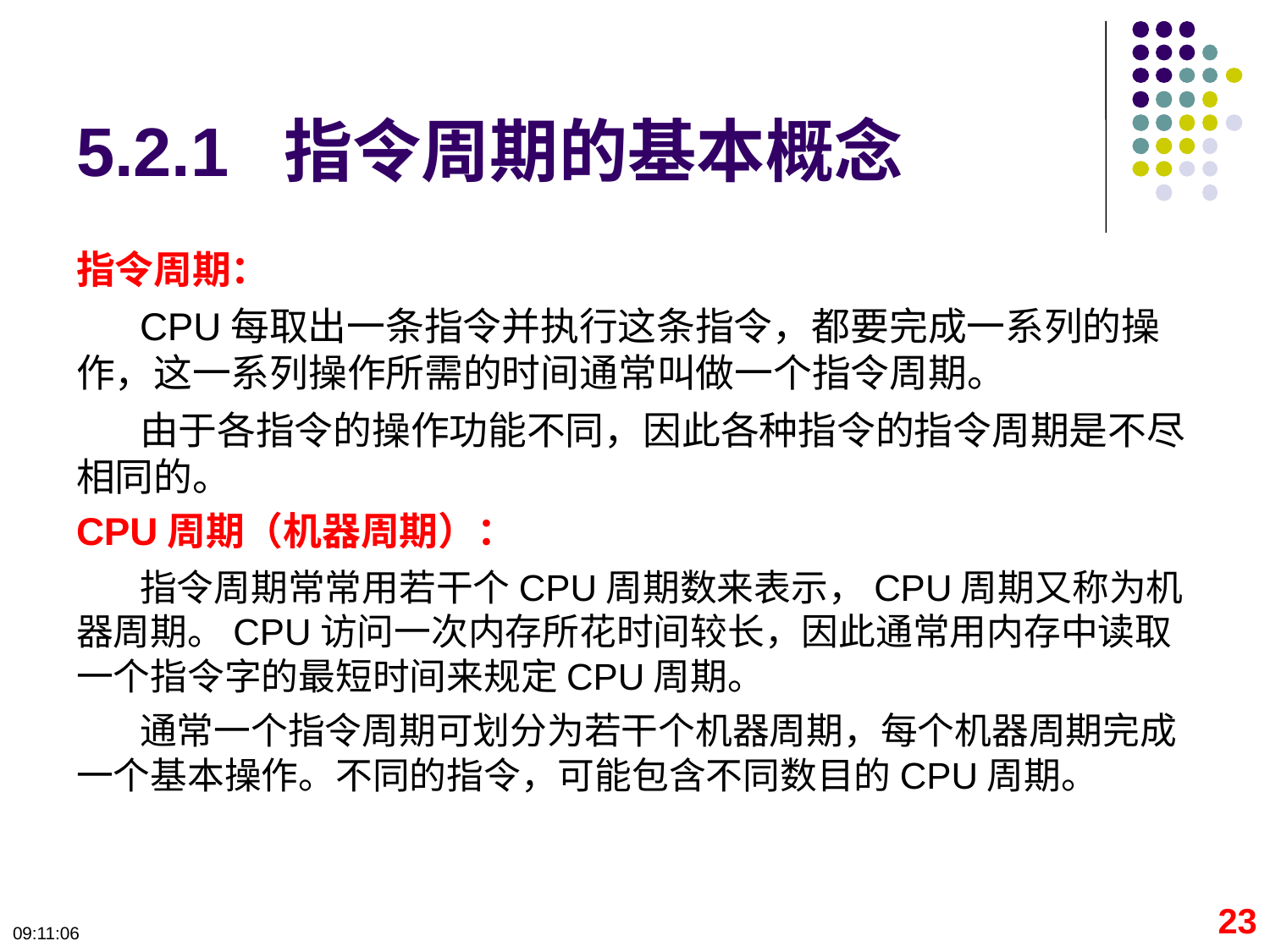

# 5.2.1  指令周期的基本概念
指令周期：
CPU每取出一条指令并执行这条指令，都要完成一系列的操作，这一系列操作所需的时间通常叫做一个指令周期。
由于各指令的操作功能不同，因此各种指令的指令周期是不尽相同的。
CPU周期（机器周期）：
指令周期常常用若干个CPU周期数来表示，CPU周期又称为机器周期。CPU访问一次内存所花时间较长，因此通常用内存中读取一个指令字的最短时间来规定CPU周期。
通常一个指令周期可划分为若干个机器周期，每个机器周期完成一个基本操作。不同的指令，可能包含不同数目的CPU周期。
23
09:11:06